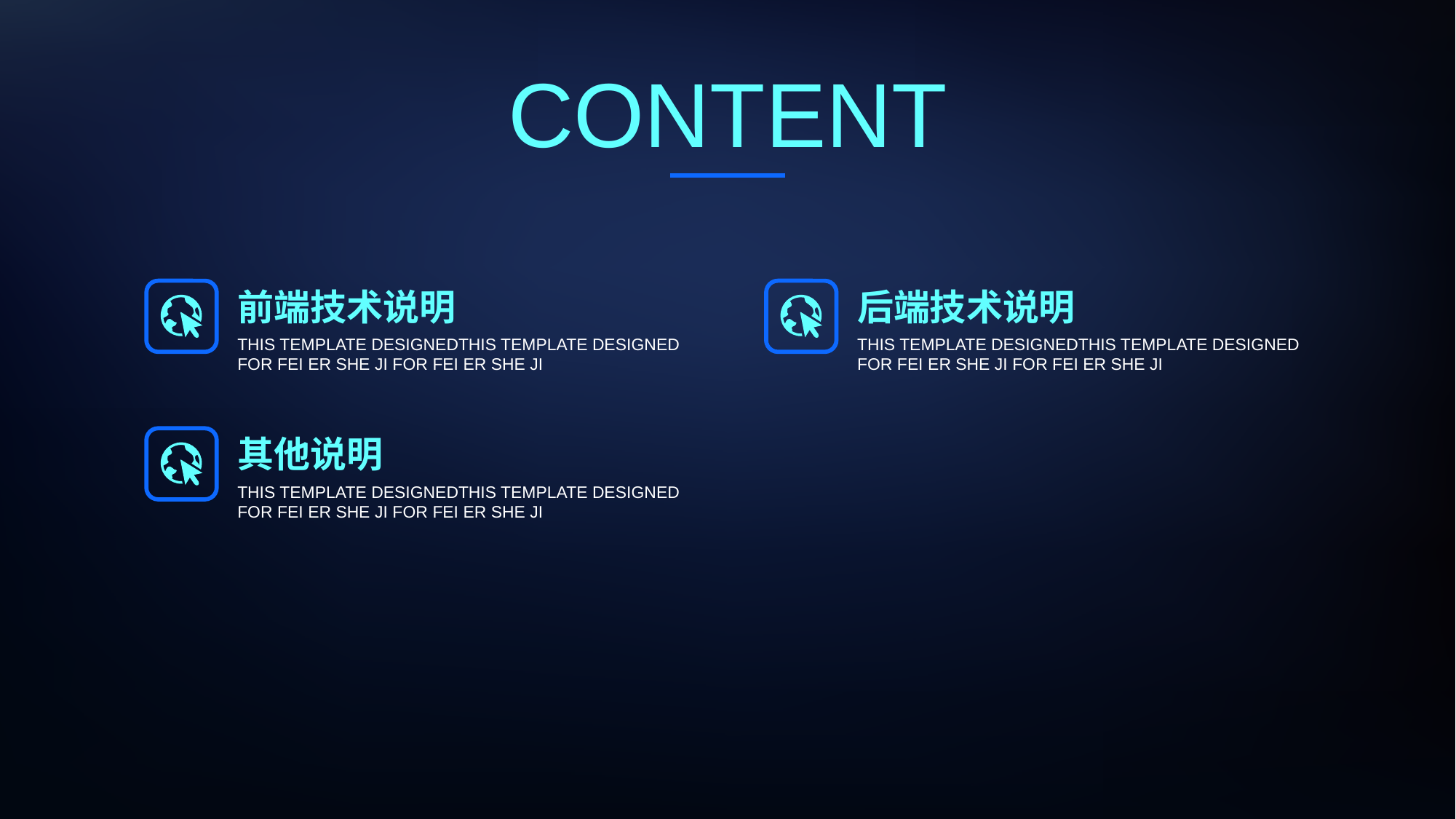

CONTENT
前端技术说明
THIS TEMPLATE DESIGNEDTHIS TEMPLATE DESIGNED FOR FEI ER SHE JI FOR FEI ER SHE JI

后端技术说明
THIS TEMPLATE DESIGNEDTHIS TEMPLATE DESIGNED FOR FEI ER SHE JI FOR FEI ER SHE JI

其他说明
THIS TEMPLATE DESIGNEDTHIS TEMPLATE DESIGNED FOR FEI ER SHE JI FOR FEI ER SHE JI